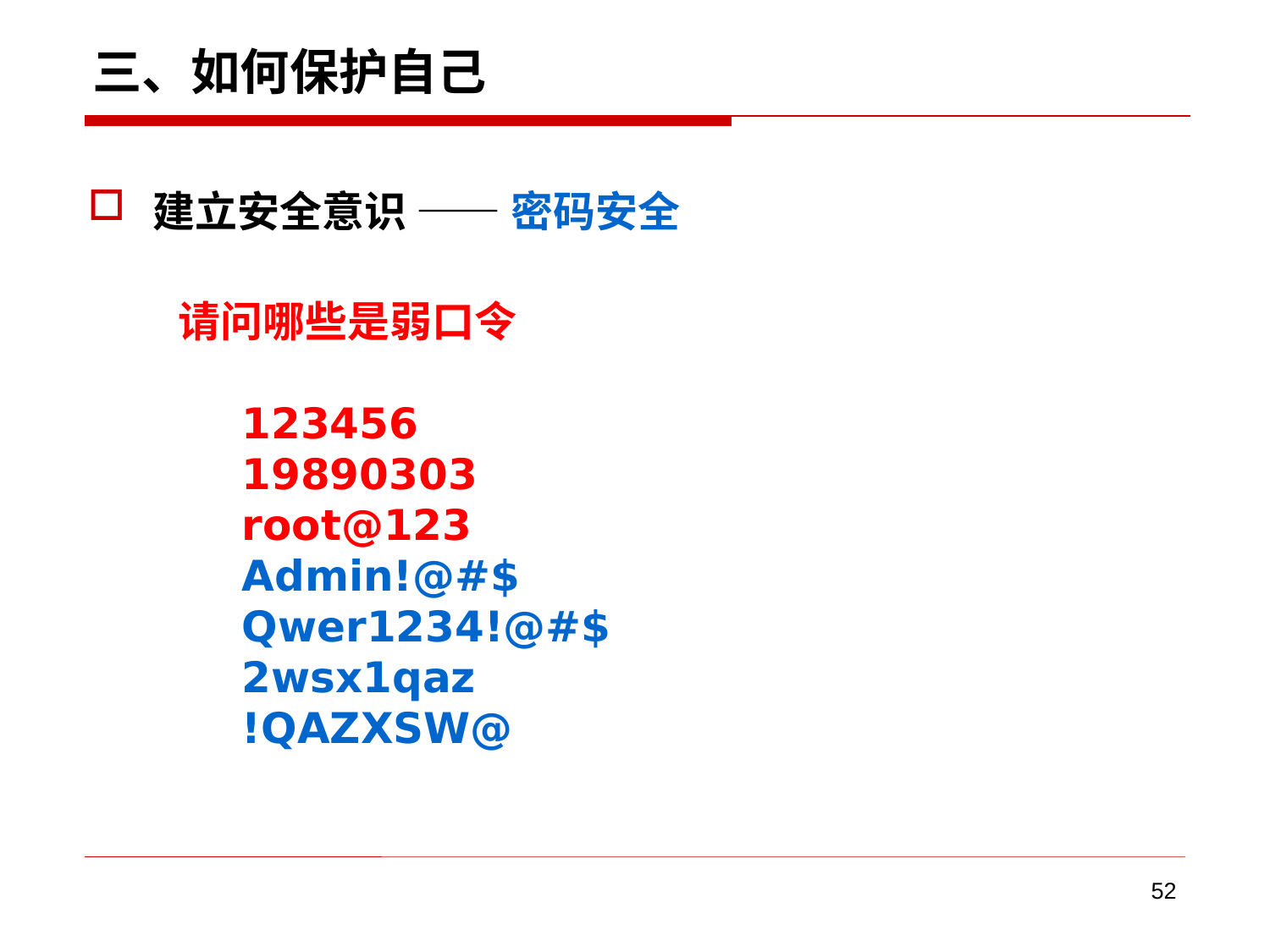

# 三、如何保护自己
建立安全意识 —— 密码安全
请问哪些是弱口令

123456
19890303
root@123
Admin!@#$
Qwer1234!@#$
2wsx1qaz
!QAZXSW@